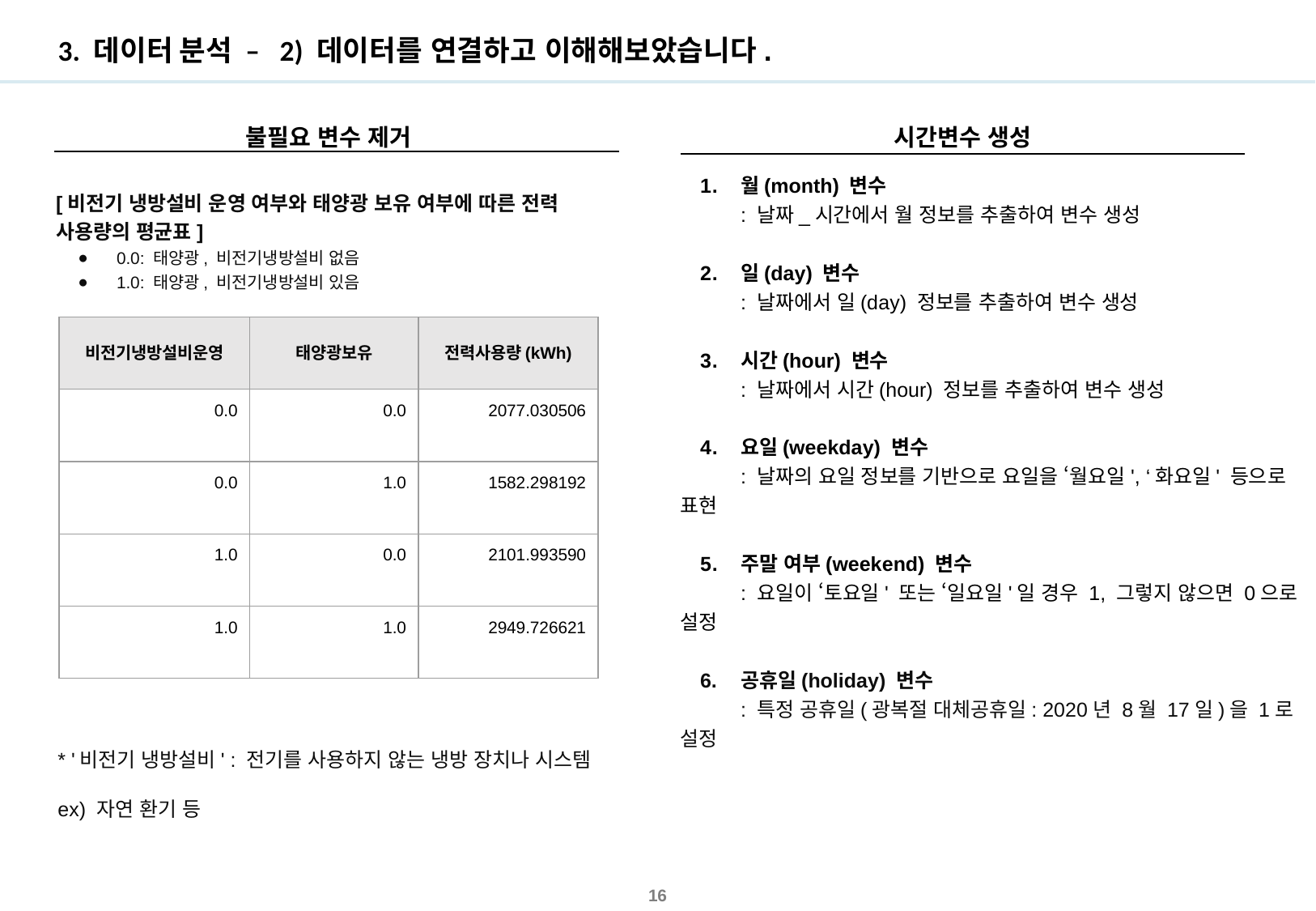

# 3. 데이터 분석  –  2) 데이터를 연결하고 이해해보았습니다.
시간변수 생성
불필요 변수 제거
월(month) 변수
: 날짜_시간에서 월 정보를 추출하여 변수 생성

일(day) 변수
: 날짜에서 일(day) 정보를 추출하여 변수 생성

시간(hour) 변수
: 날짜에서 시간(hour) 정보를 추출하여 변수 생성

요일(weekday) 변수
: 날짜의 요일 정보를 기반으로 요일을 ‘월요일', ‘화요일' 등으로 표현

주말 여부(weekend) 변수
: 요일이 ‘토요일' 또는 ‘일요일'일 경우 1, 그렇지 않으면 0으로 설정

공휴일(holiday) 변수
: 특정 공휴일(광복절 대체공휴일: 2020년 8월 17일)을 1로 설정
[비전기 냉방설비 운영 여부와 태양광 보유 여부에 따른 전력 사용량의 평균표]
0.0: 태양광, 비전기냉방설비 없음
1.0: 태양광, 비전기냉방설비 있음
| 비전기냉방설비운영 | 태양광보유 | 전력사용량(kWh) |
| --- | --- | --- |
| 0.0 | 0.0 | 2077.030506 |
| 0.0 | 1.0 | 1582.298192 |
| 1.0 | 0.0 | 2101.993590 |
| 1.0 | 1.0 | 2949.726621 |
* '비전기 냉방설비' : 전기를 사용하지 않는 냉방 장치나 시스템
ex) 자연 환기 등